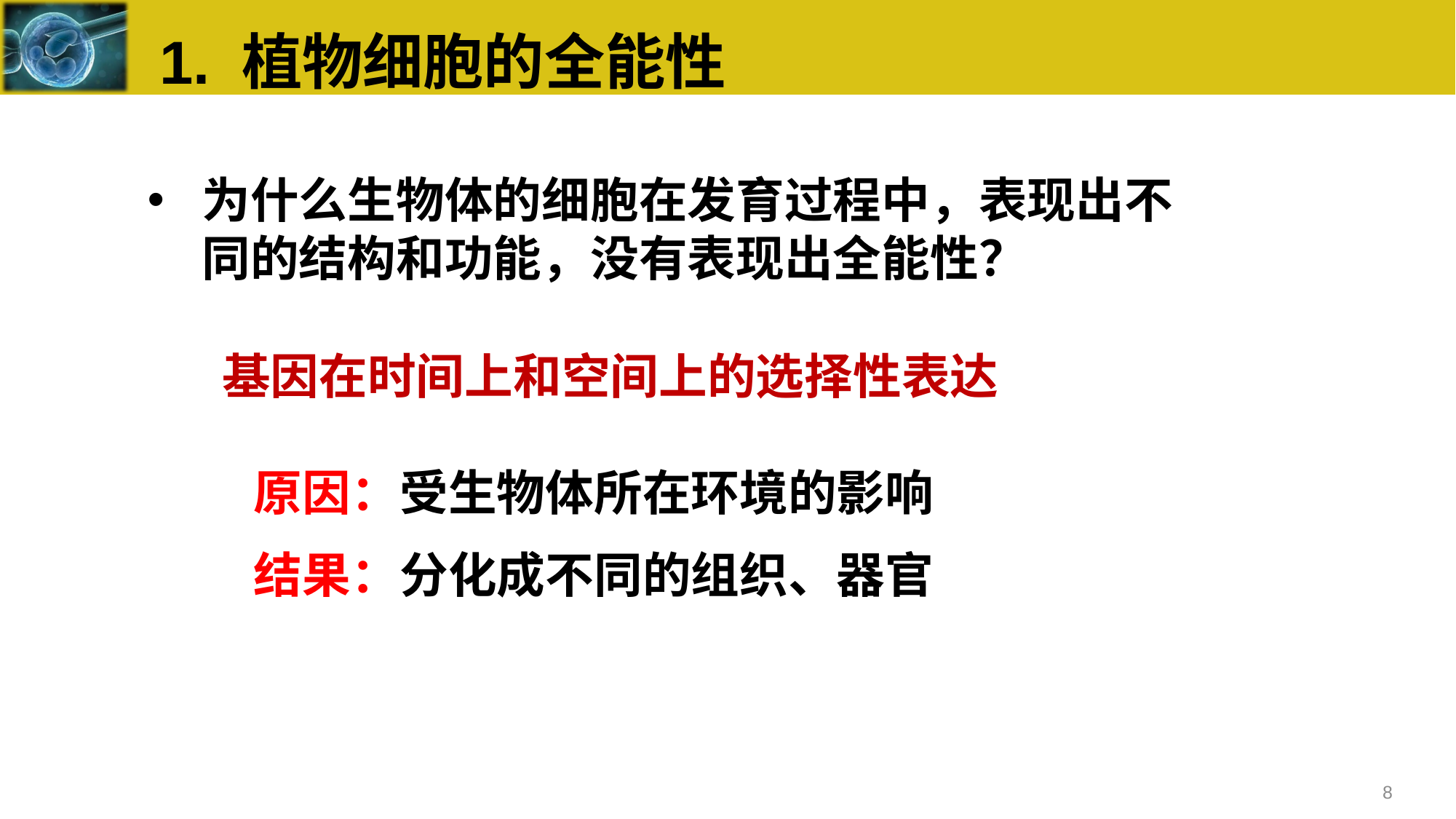

1. 植物细胞的全能性
为什么生物体的细胞在发育过程中，表现出不同的结构和功能，没有表现出全能性？
基因在时间上和空间上的选择性表达
原因：受生物体所在环境的影响
结果：分化成不同的组织、器官
8